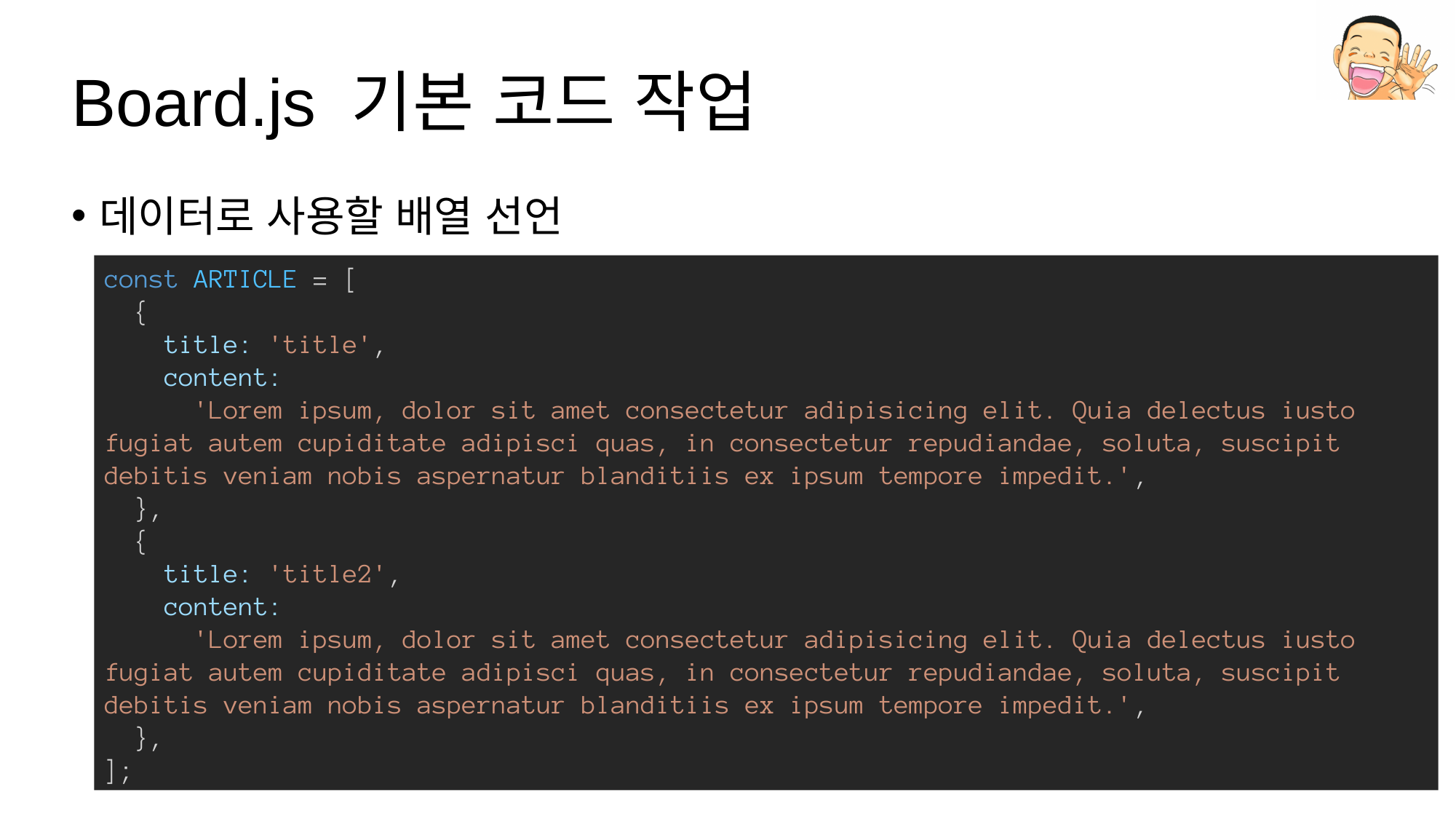

# Board.js 기본 코드 작업
데이터로 사용할 배열 선언
const ARTICLE = [
  {
    title: 'title',
    content:
      'Lorem ipsum, dolor sit amet consectetur adipisicing elit. Quia delectus iusto fugiat autem cupiditate adipisci quas, in consectetur repudiandae, soluta, suscipit debitis veniam nobis aspernatur blanditiis ex ipsum tempore impedit.',
  },
  {
    title: 'title2',
    content:
      'Lorem ipsum, dolor sit amet consectetur adipisicing elit. Quia delectus iusto fugiat autem cupiditate adipisci quas, in consectetur repudiandae, soluta, suscipit debitis veniam nobis aspernatur blanditiis ex ipsum tempore impedit.',
  },
];